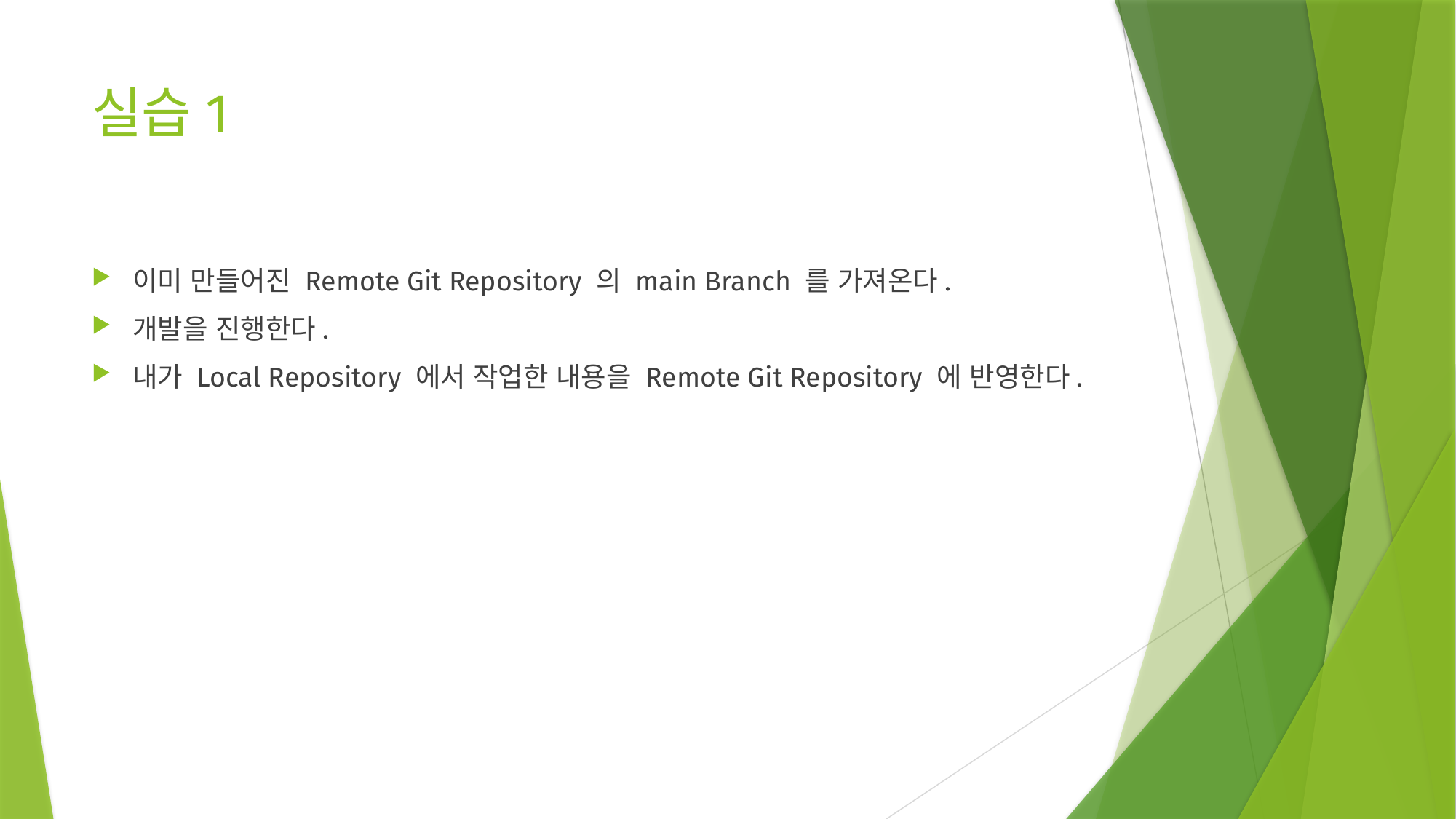

# 실습1
이미 만들어진 Remote Git Repository 의 main Branch 를 가져온다.
개발을 진행한다.
내가 Local Repository 에서 작업한 내용을 Remote Git Repository 에 반영한다.